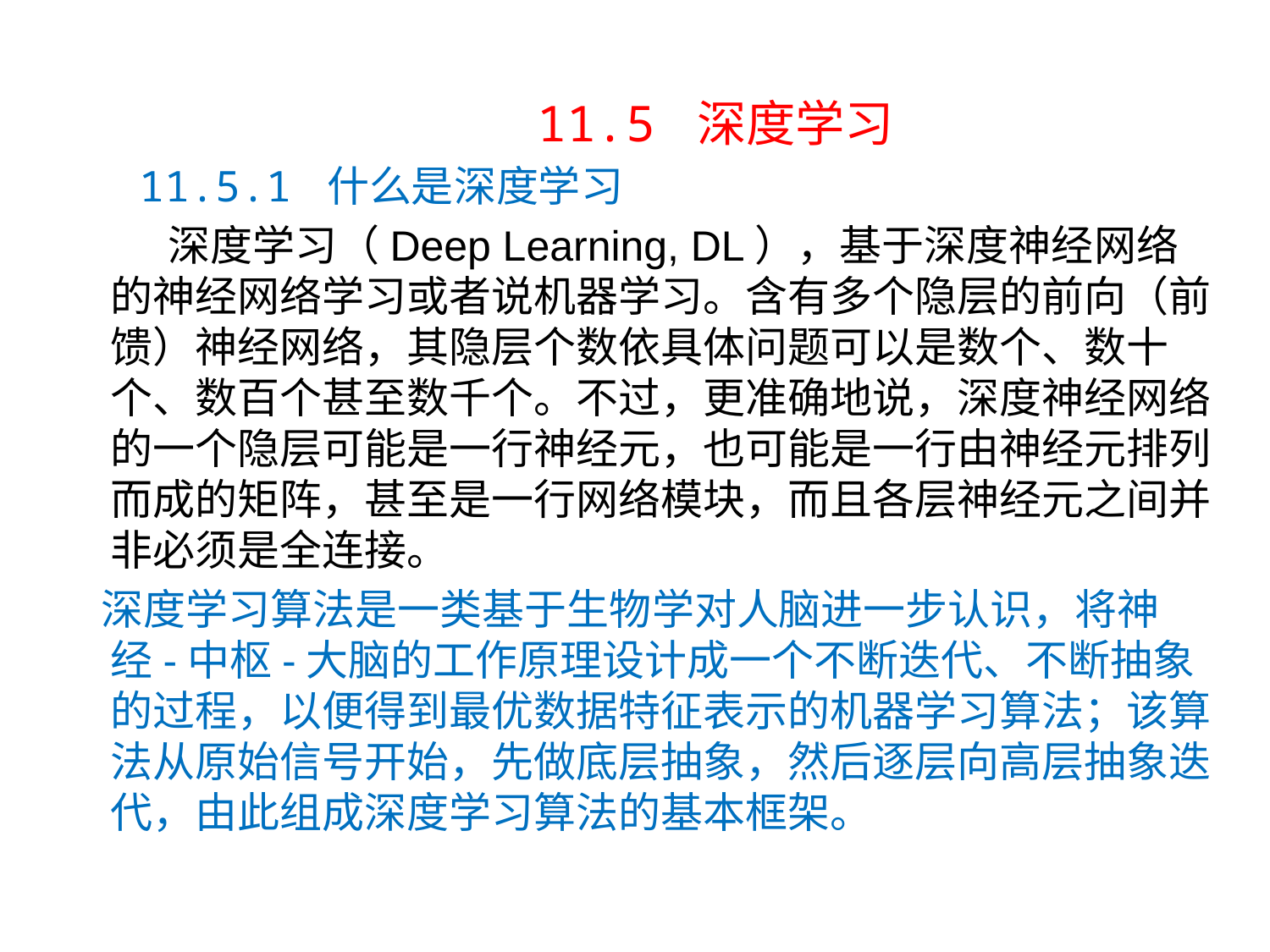

11.5 深度学习
   11.5.1 什么是深度学习
          深度学习（Deep Learning, DL），基于深度神经网络的神经网络学习或者说机器学习。含有多个隐层的前向（前馈）神经网络，其隐层个数依具体问题可以是数个、数十个、数百个甚至数千个。不过，更准确地说，深度神经网络的一个隐层可能是一行神经元，也可能是一行由神经元排列而成的矩阵，甚至是一行网络模块，而且各层神经元之间并非必须是全连接。
   深度学习算法是一类基于生物学对人脑进一步认识，将神经-中枢-大脑的工作原理设计成一个不断迭代、不断抽象的过程，以便得到最优数据特征表示的机器学习算法；该算法从原始信号开始，先做底层抽象，然后逐层向高层抽象迭代，由此组成深度学习算法的基本框架。